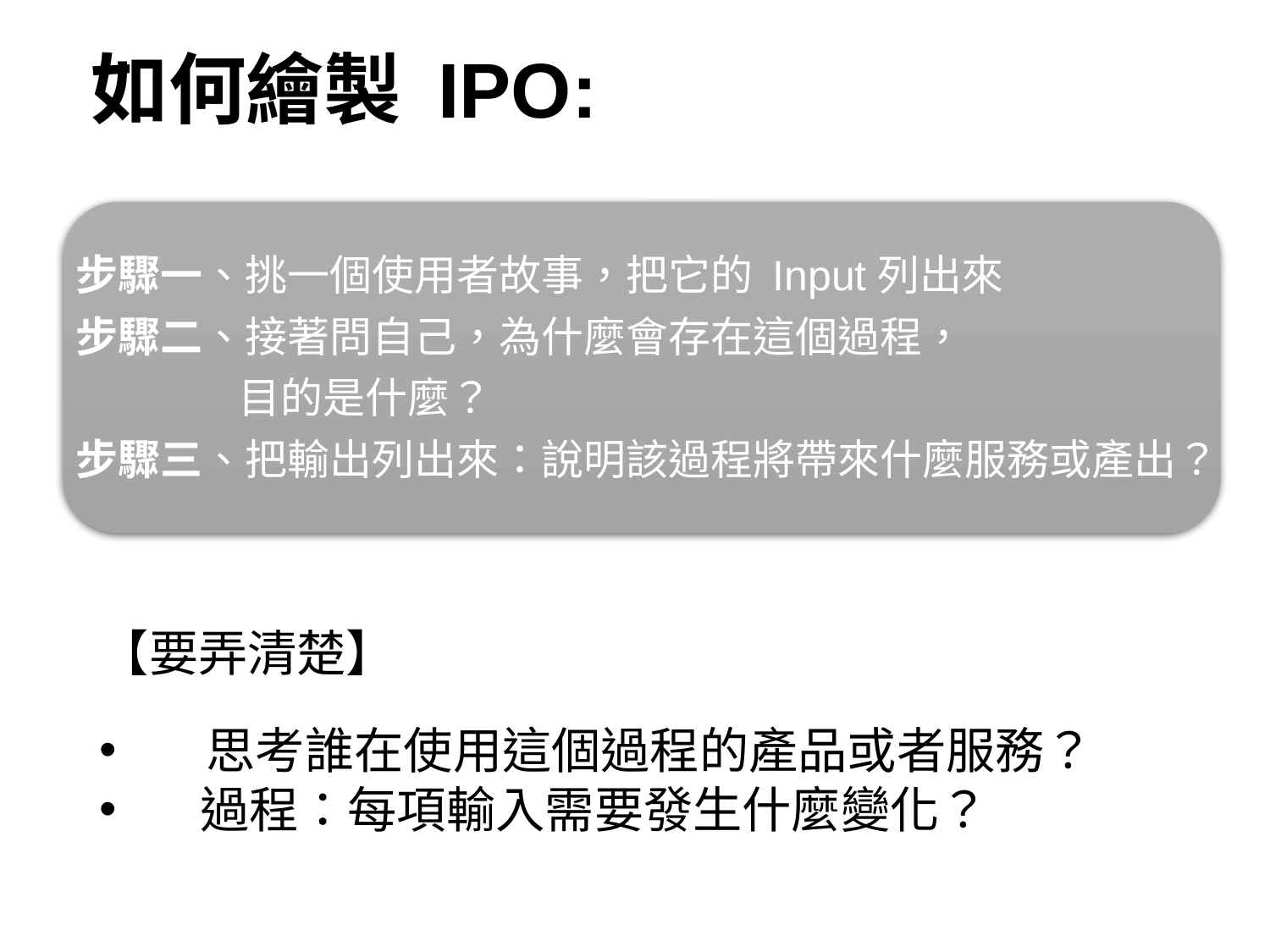

# 如何繪製 IPO:

步驟一、挑一個使用者故事，把它的 Input列出來
步驟二、接著問自己，為什麼會存在這個過程，
                目的是什麼？
步驟三、把輸出列出來：說明該過程將帶來什麼服務或產出？

【要弄清楚】

     思考誰在使用這個過程的產品或者服務？
　 過程：每項輸入需要發生什麼變化？